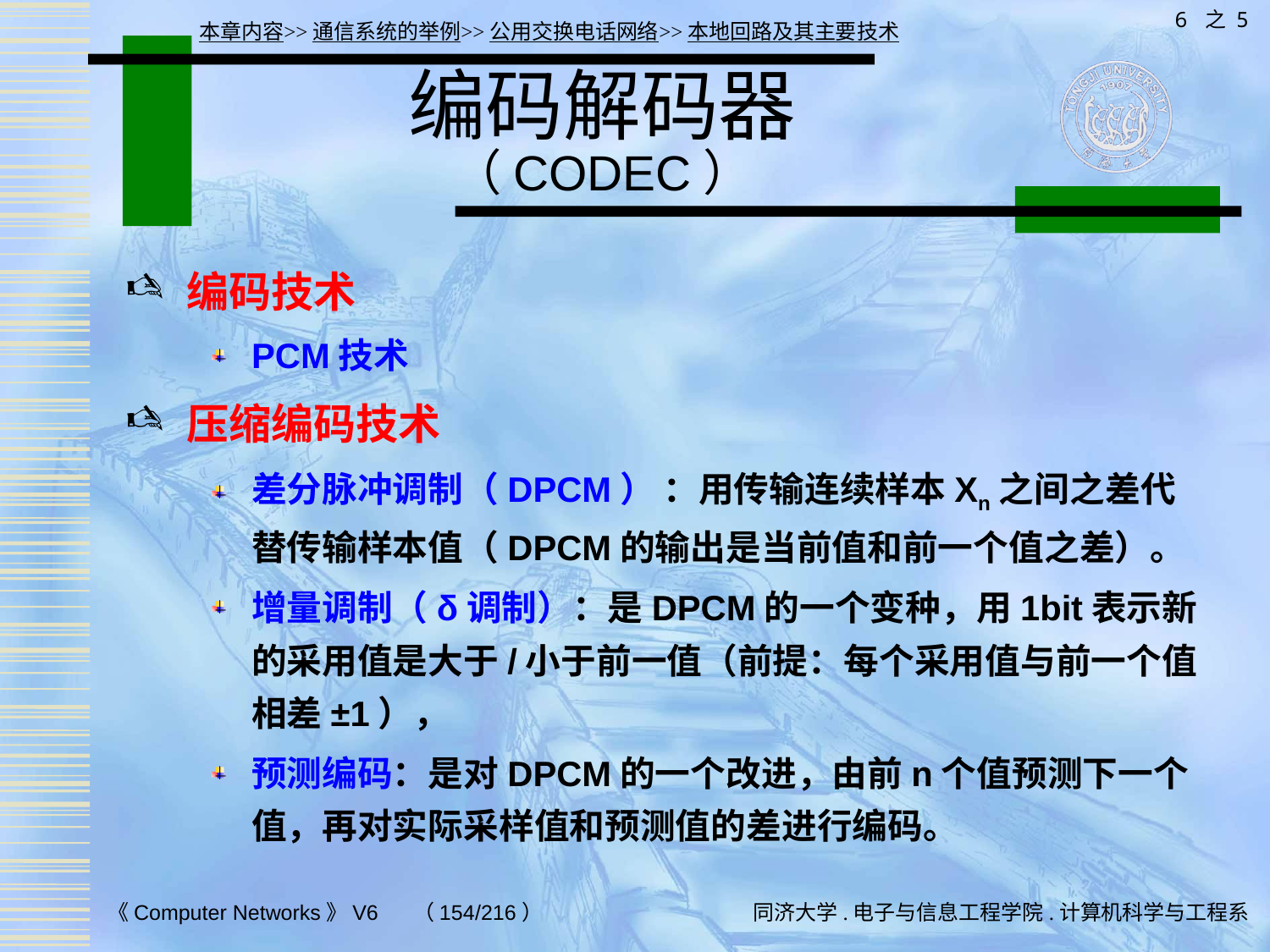

6 之 5
本章内容>>通信系统的举例>>公用交换电话网络>>本地回路及其主要技术
# 编码解码器 （CODEC）
编码技术
PCM技术
压缩编码技术
差分脉冲调制（DPCM） ：用传输连续样本Xn之间之差代替传输样本值（DPCM的输出是当前值和前一个值之差）。
增量调制（δ调制）：是DPCM的一个变种，用1bit表示新的采用值是大于/小于前一值（前提：每个采用值与前一个值相差±1），
预测编码：是对DPCM的一个改进，由前n个值预测下一个值，再对实际采样值和预测值的差进行编码。